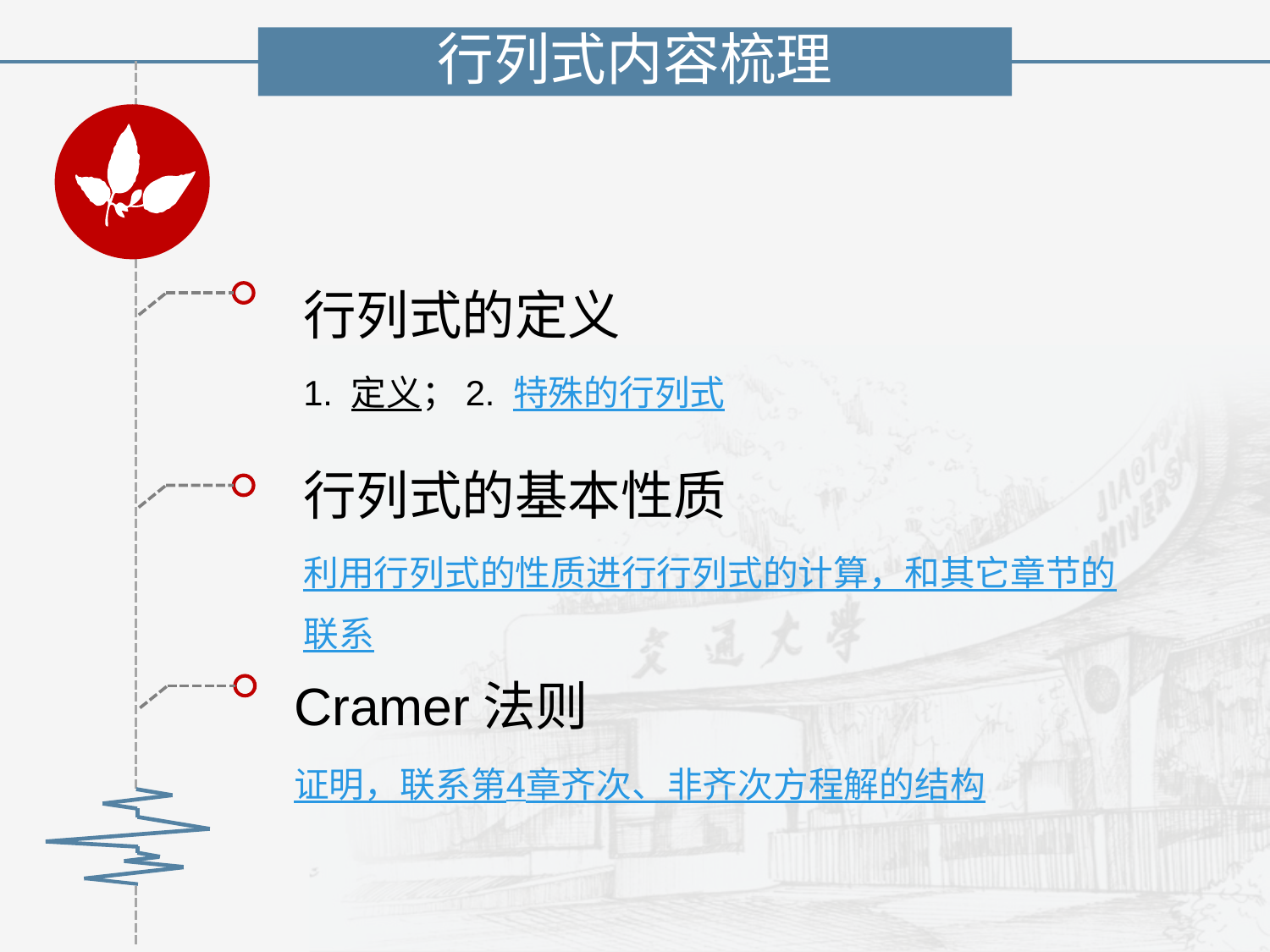

行列式内容梳理

行列式的定义
1. 定义；2. 特殊的行列式

行列式的基本性质
利用行列式的性质进行行列式的计算，和其它章节的联系

Cramer法则
证明，联系第4章齐次、非齐次方程解的结构